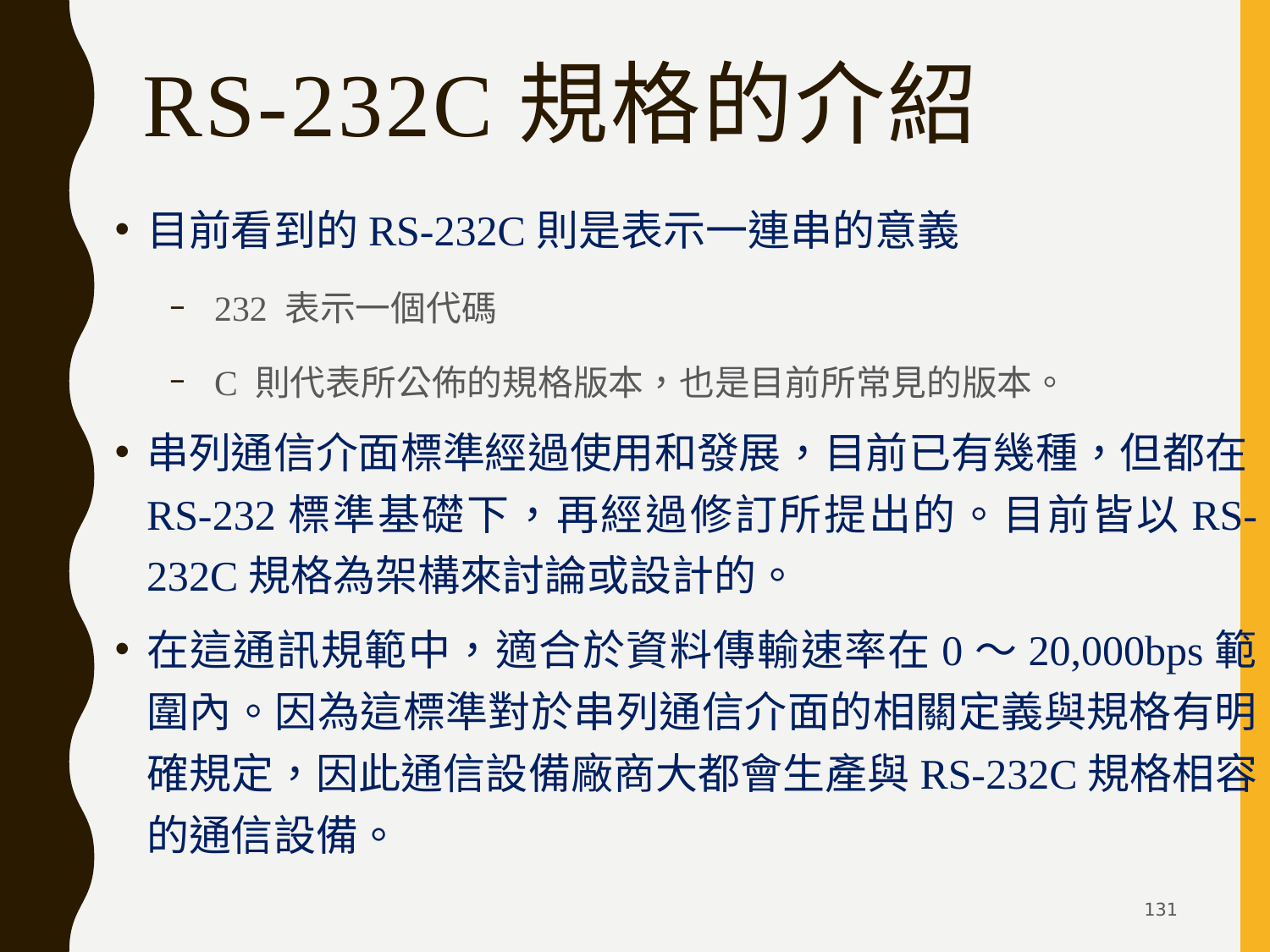

# RS-232C規格的介紹
目前看到的RS-232C則是表示一連串的意義
232 表示一個代碼
C 則代表所公佈的規格版本，也是目前所常見的版本。
串列通信介面標準經過使用和發展，目前已有幾種，但都在RS-232標準基礎下，再經過修訂所提出的。目前皆以RS-232C規格為架構來討論或設計的。
在這通訊規範中，適合於資料傳輸速率在0～20,000bps範圍內。因為這標準對於串列通信介面的相關定義與規格有明確規定，因此通信設備廠商大都會生產與RS-232C規格相容的通信設備。
131